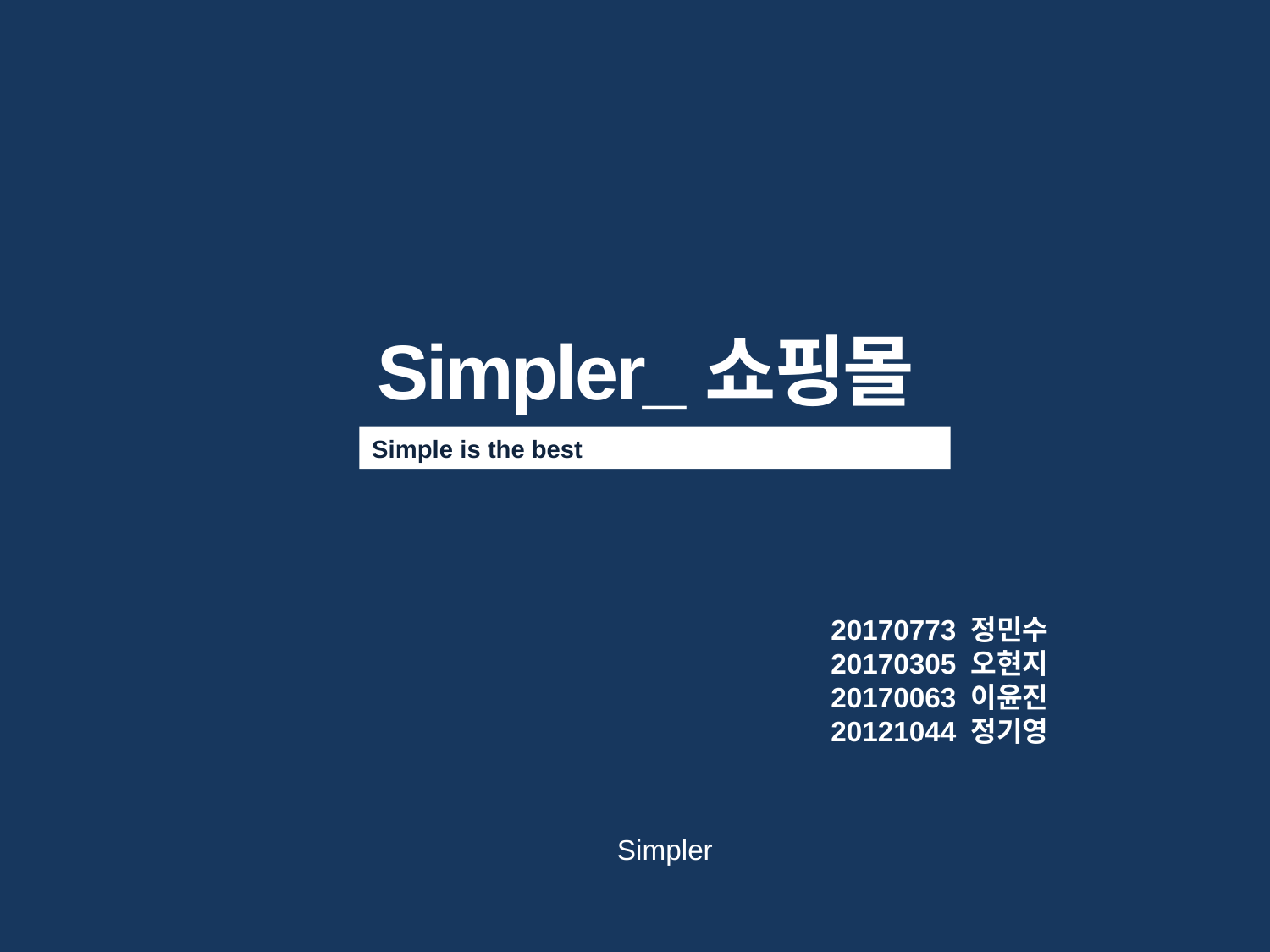

Simpler_쇼핑몰
Simple is the best
20170773 정민수
20170305 오현지
20170063 이윤진
20121044 정기영
Simpler